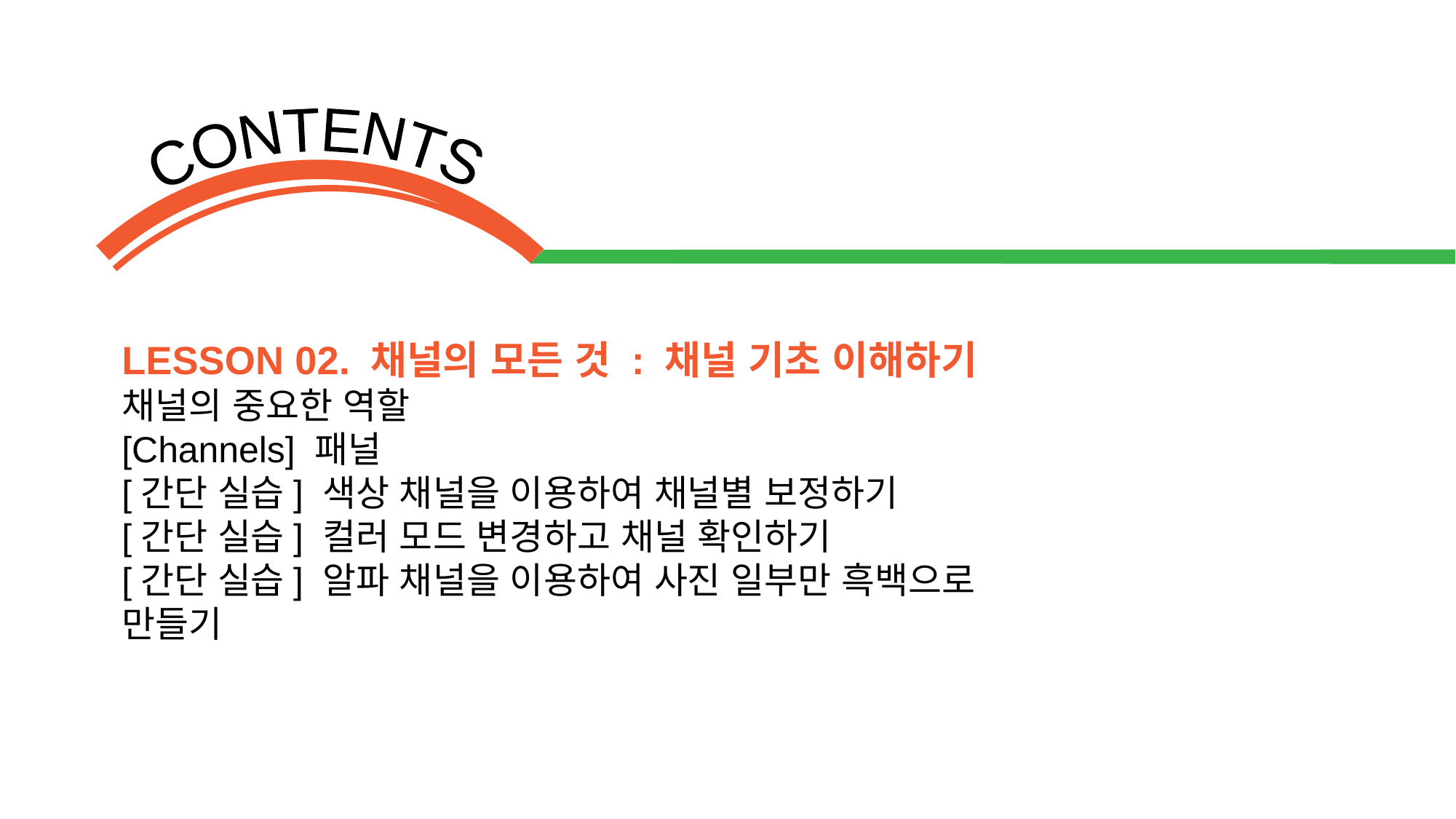

LESSON 02. 채널의 모든 것 : 채널 기초 이해하기
채널의 중요한 역할
[Channels] 패널
[간단 실습] 색상 채널을 이용하여 채널별 보정하기
[간단 실습] 컬러 모드 변경하고 채널 확인하기
[간단 실습] 알파 채널을 이용하여 사진 일부만 흑백으로 만들기